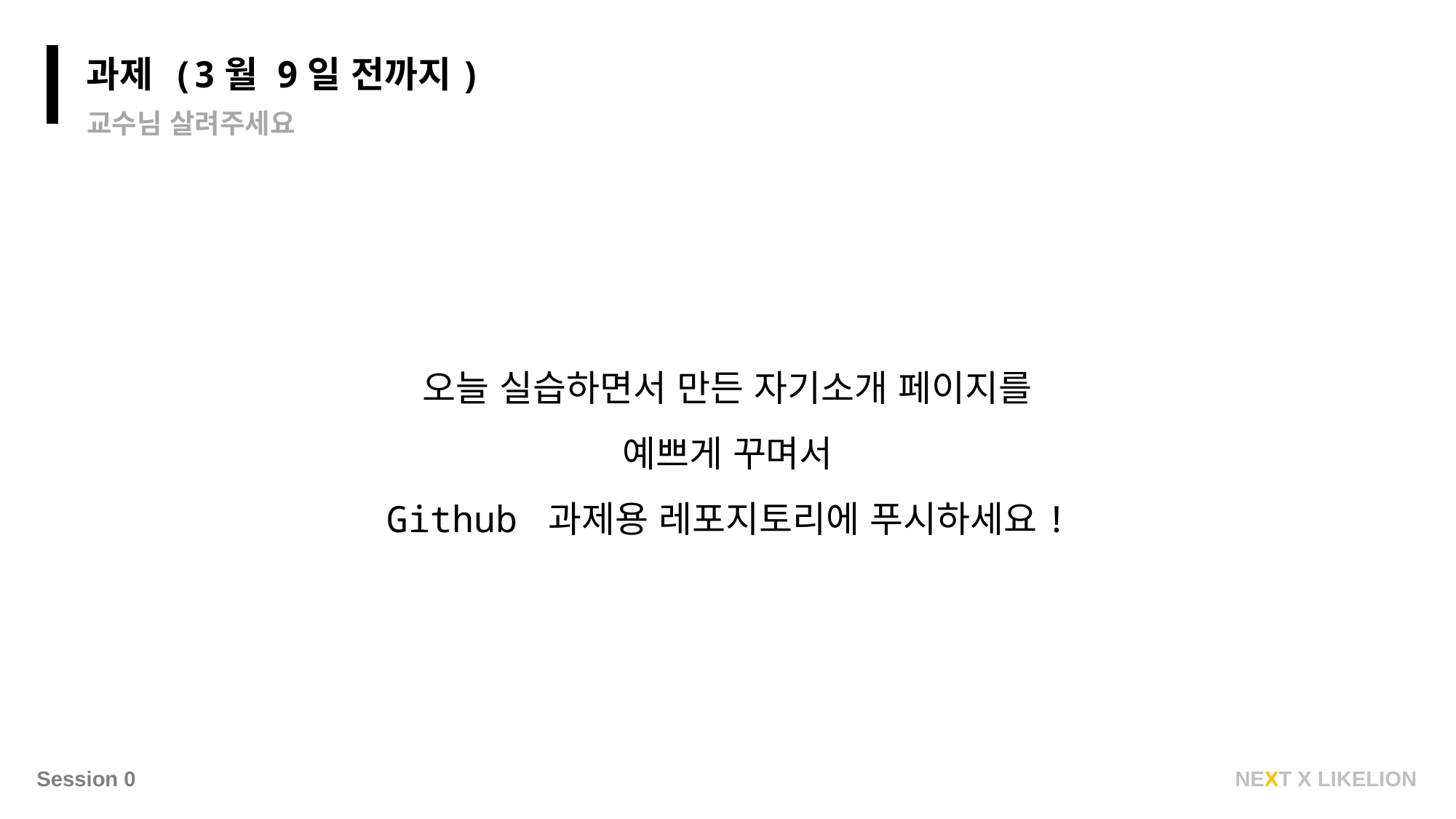

과제 (3월 9일 전까지)
교수님 살려주세요
오늘 실습하면서 만든 자기소개 페이지를
예쁘게 꾸며서
Github 과제용 레포지토리에 푸시하세요!
NEXT X LIKELION
Session 0